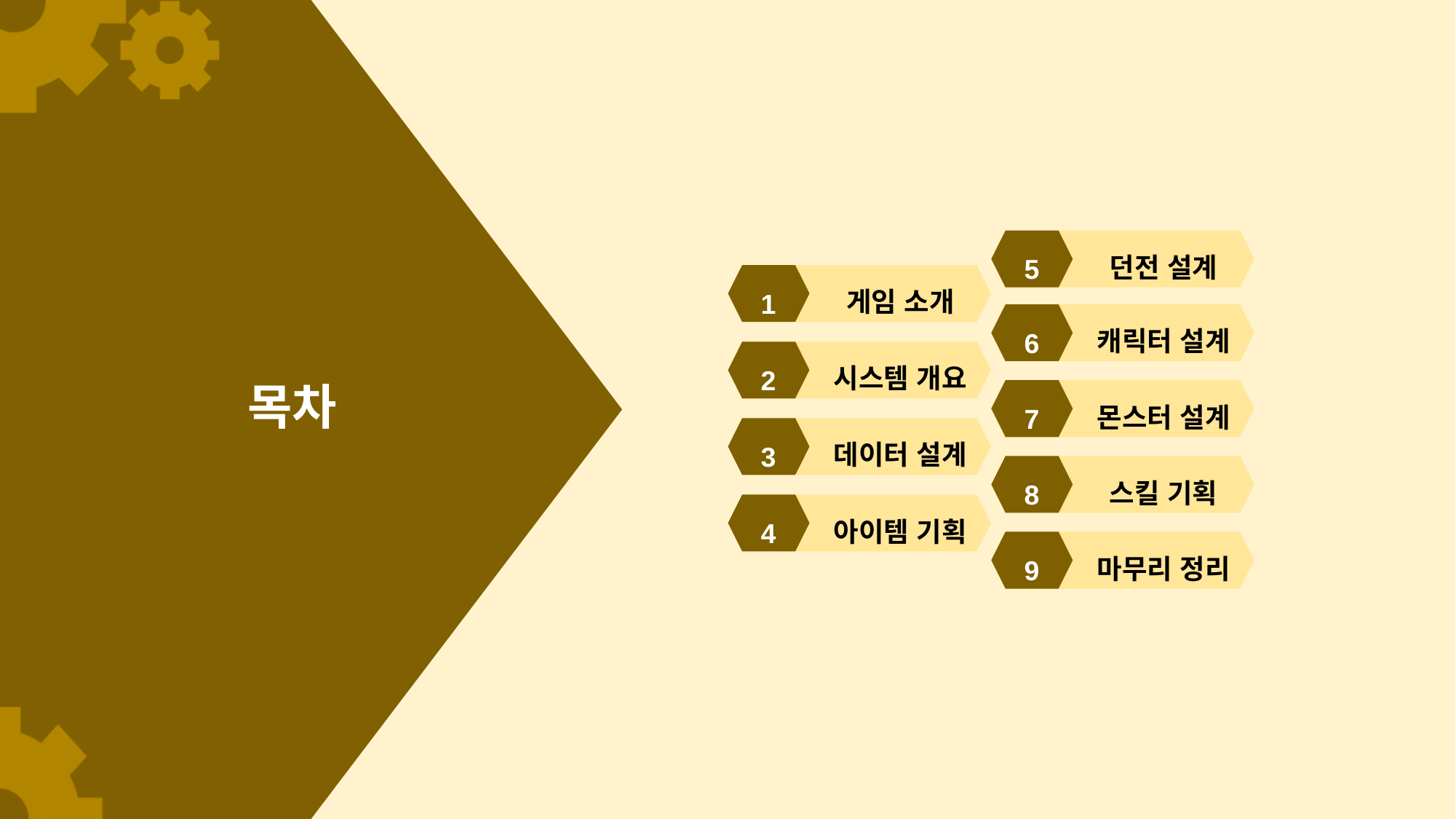

던전 설계
5

게임 소개
1

캐릭터 설계
6

시스템 개요
2
# 목차

몬스터 설계
7

데이터 설계
3

스킬 기획
8

아이템 기획
4

마무리 정리
9